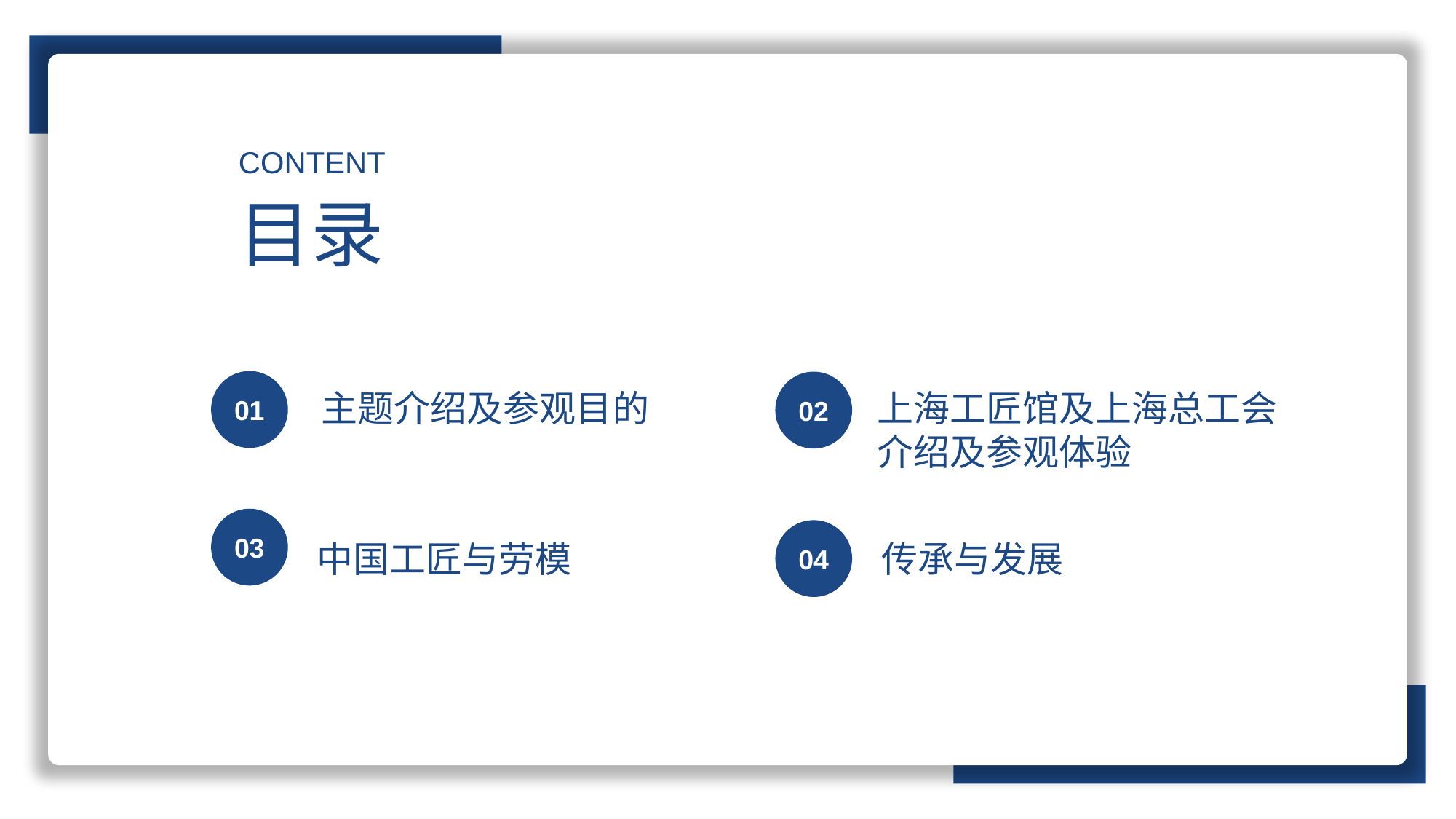

CONTENT
目录
01
02
主题介绍及参观目的
上海工匠馆及上海总工会介绍及参观体验
03
04
中国工匠与劳模
传承与发展